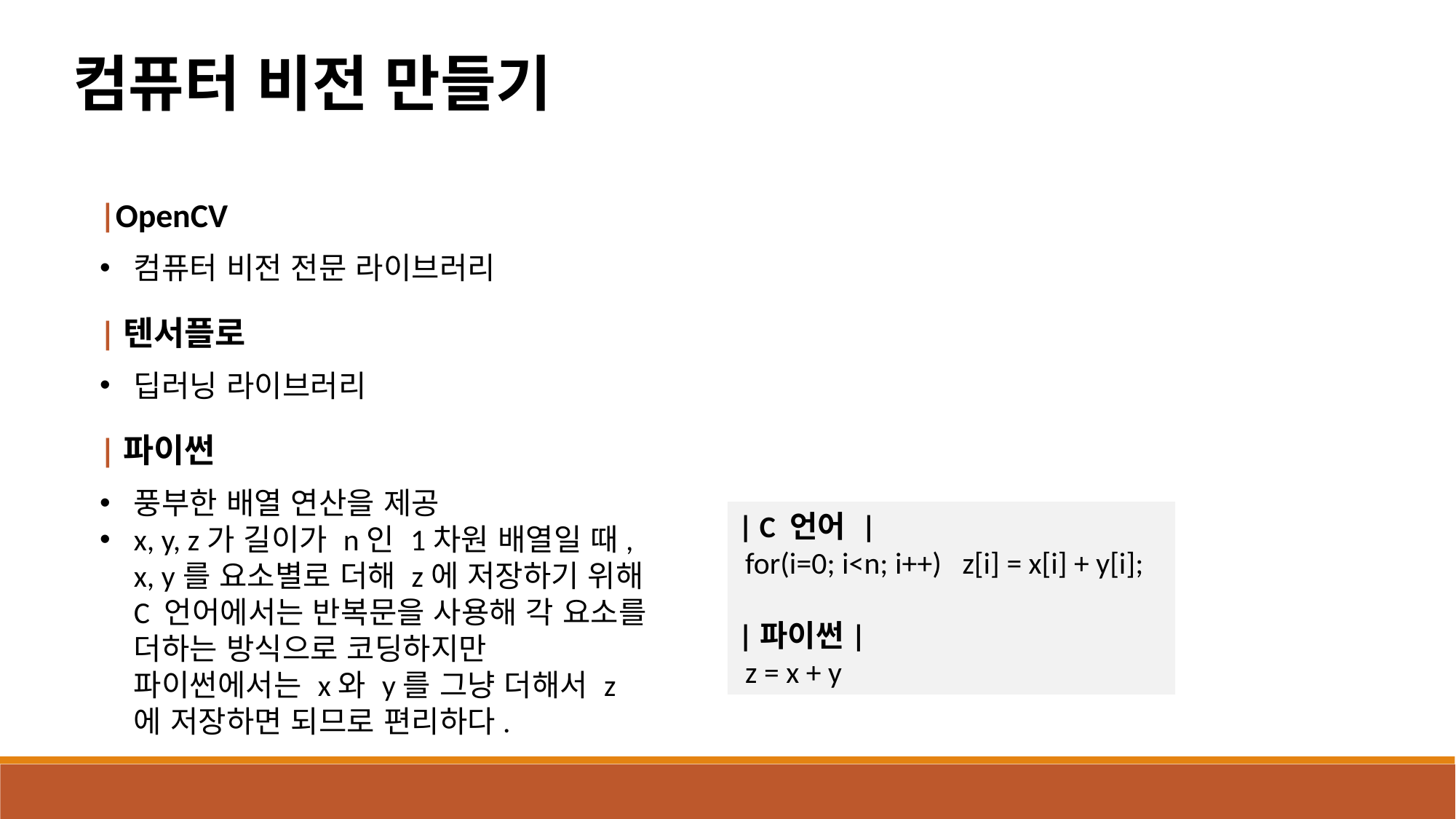

컴퓨터 비전 만들기
|OpenCV

컴퓨터 비전 전문 라이브러리
|텐서플로

딥러닝 라이브러리
|파이썬

풍부한 배열 연산을 제공
x, y, z가 길이가 n인 1차원 배열일 때, x, y를 요소별로 더해 z에 저장하기 위해 C 언어에서는 반복문을 사용해 각 요소를 더하는 방식으로 코딩하지만 파이썬에서는 x와 y를 그냥 더해서 z에 저장하면 되므로 편리하다.
| C 언어 |
 for(i=0; i<n; i++)   z[i] = x[i] + y[i];

|파이썬|
 z = x + y